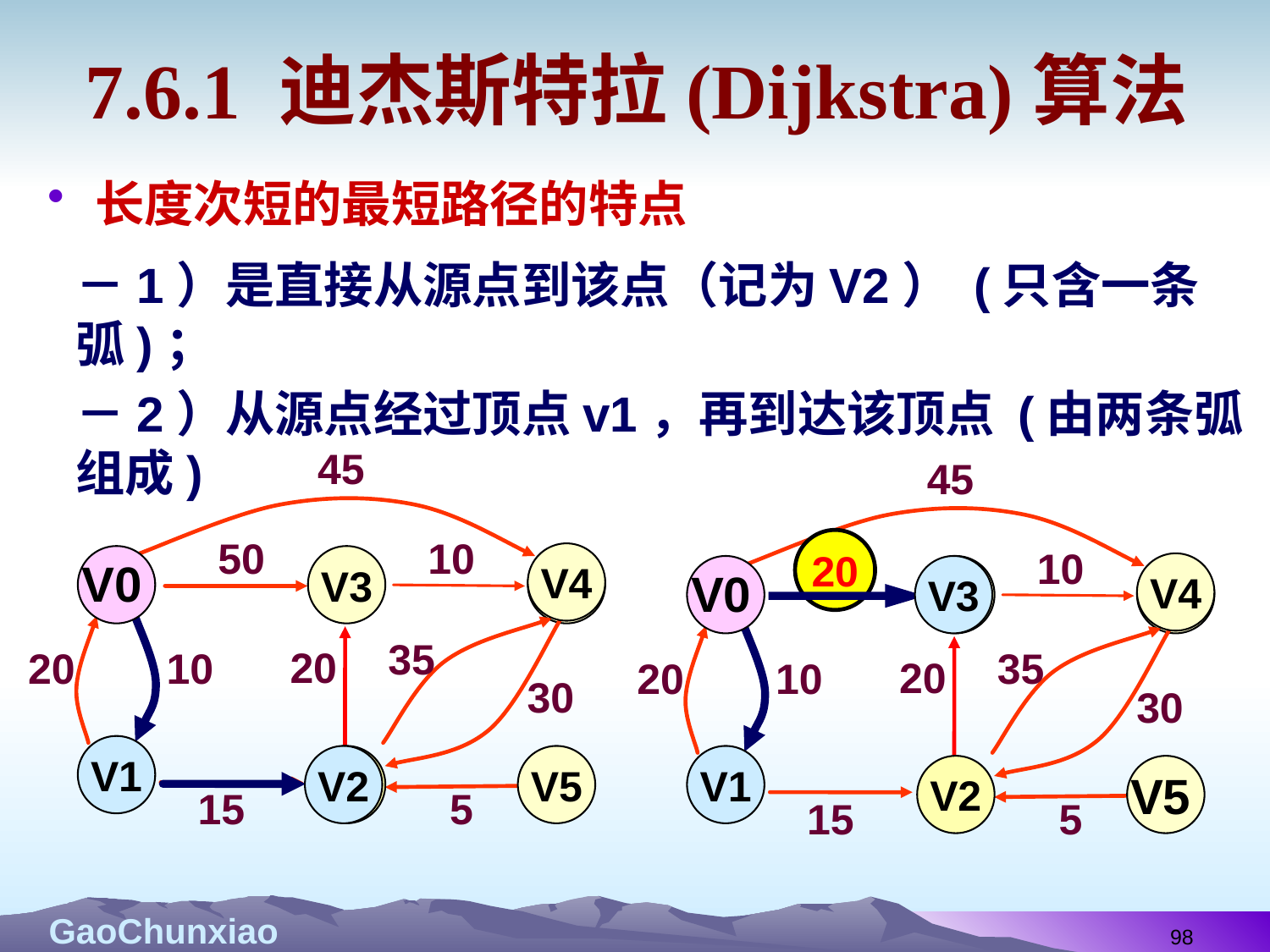

# 7.6.1 迪杰斯特拉(Dijkstra)算法
长度次短的最短路径的特点

－1）是直接从源点到该点（记为V2） (只含一条弧)；
－2）从源点经过顶点v1，再到达该顶点 (由两条弧组成)
45
45

50
10
V4

V3

 V0
 V4

35

20
20
10
30
V1
V2

 V5
15
5

50
10
20
V4

V3

 V0
 V4
V3

35

20
20
10
30
V1
V2
V2
V5
15
5

98